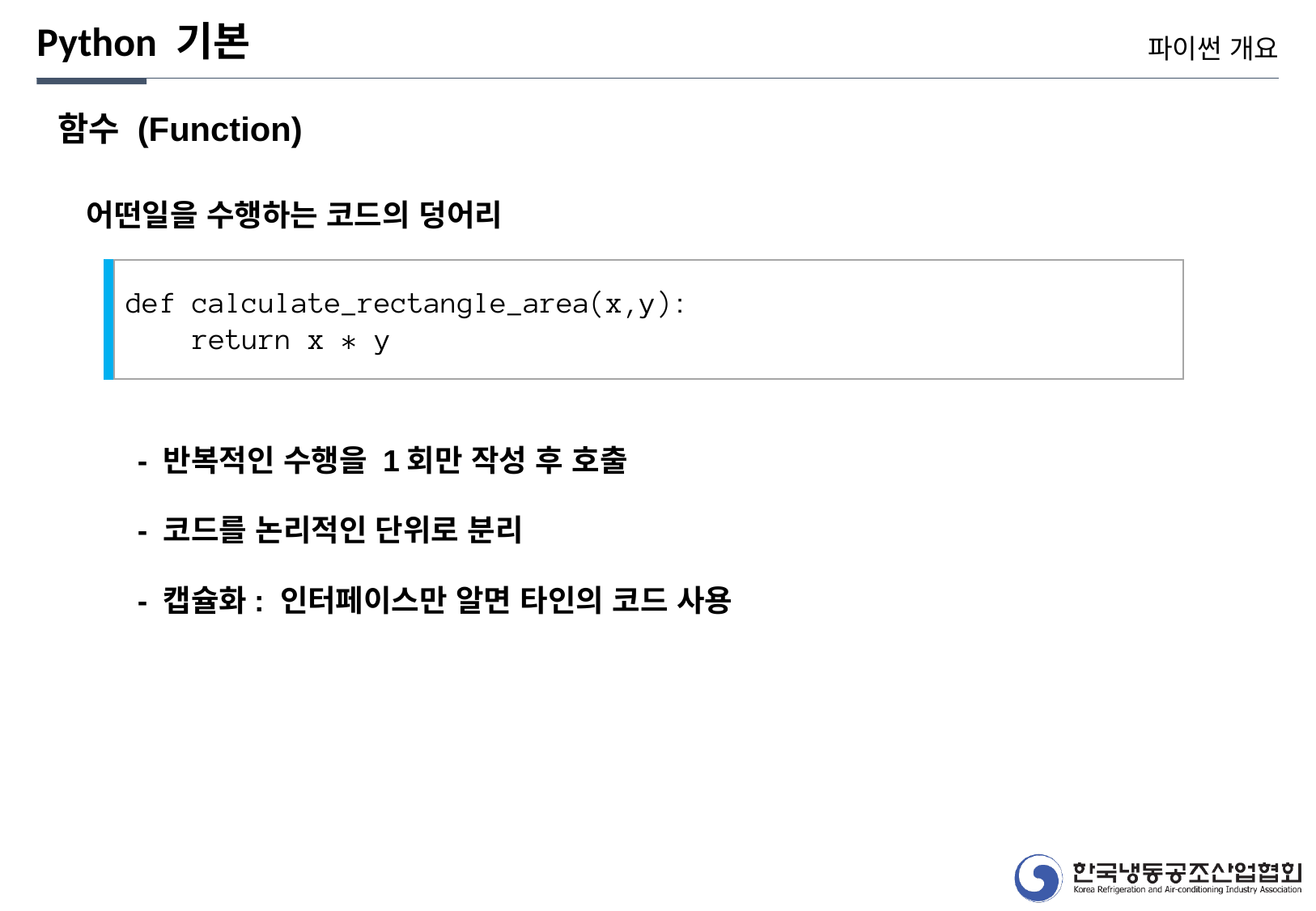

Python 기본
파이썬 개요
함수 (Function)
어떤일을 수행하는 코드의 덩어리

def calculate_rectangle_area(x,y):
    return x * y
- 반복적인 수행을 1회만 작성 후 호출
- 코드를 논리적인 단위로 분리
- 캡슐화: 인터페이스만 알면 타인의 코드 사용